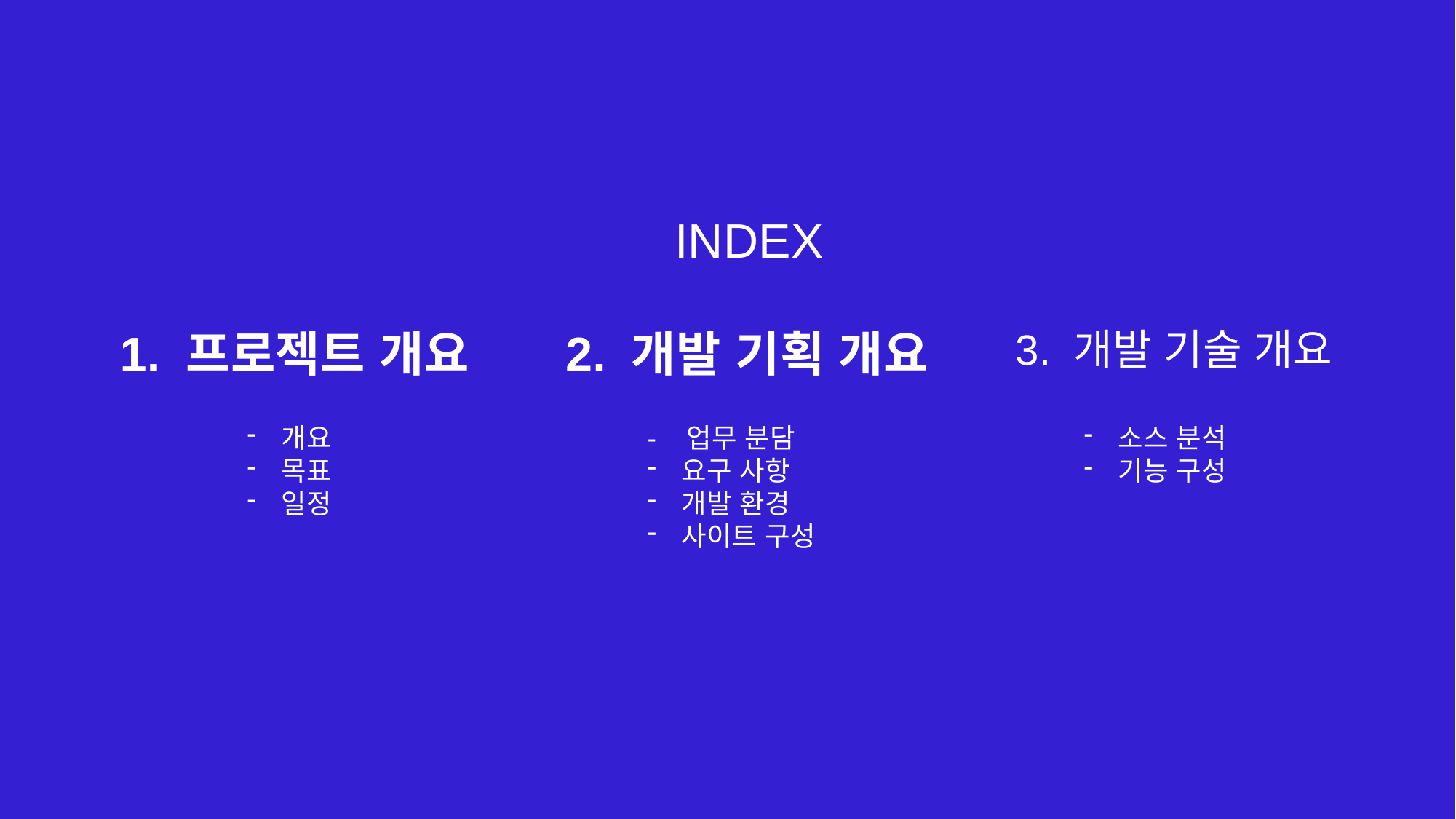

INDEX
2. 개발 기획 개요
3. 개발 기술 개요
1. 프로젝트 개요
소스 분석
기능 구성
개요
목표
일정
-   업무 분담
요구 사항
개발 환경
사이트 구성